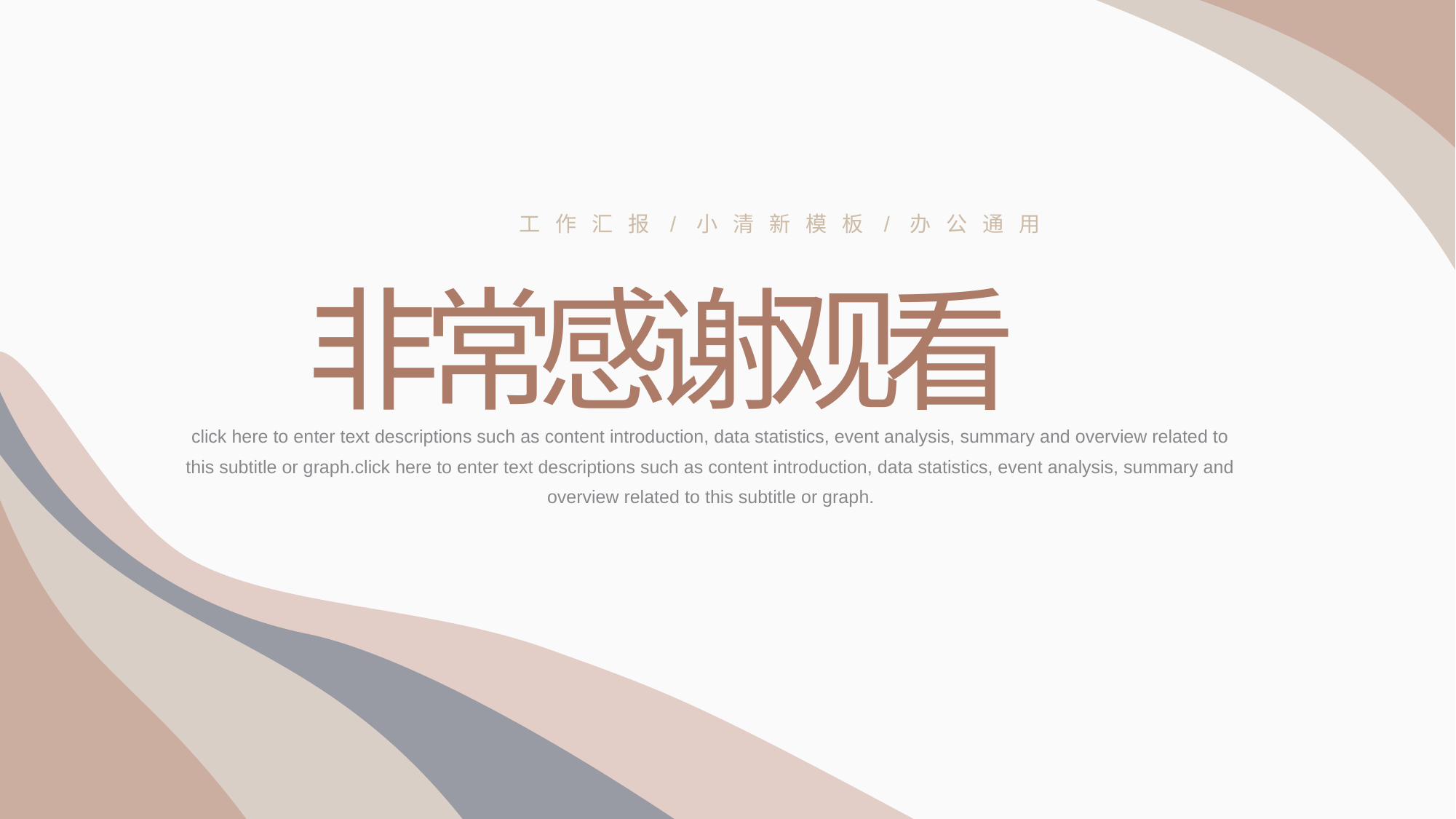

工作汇报/小清新模板/办公通用
非常感谢观看

click here to enter text descriptions such as content introduction, data statistics, event analysis, summary and overview related to this subtitle or graph.click here to enter text descriptions such as content introduction, data statistics, event analysis, summary and overview related to this subtitle or graph.